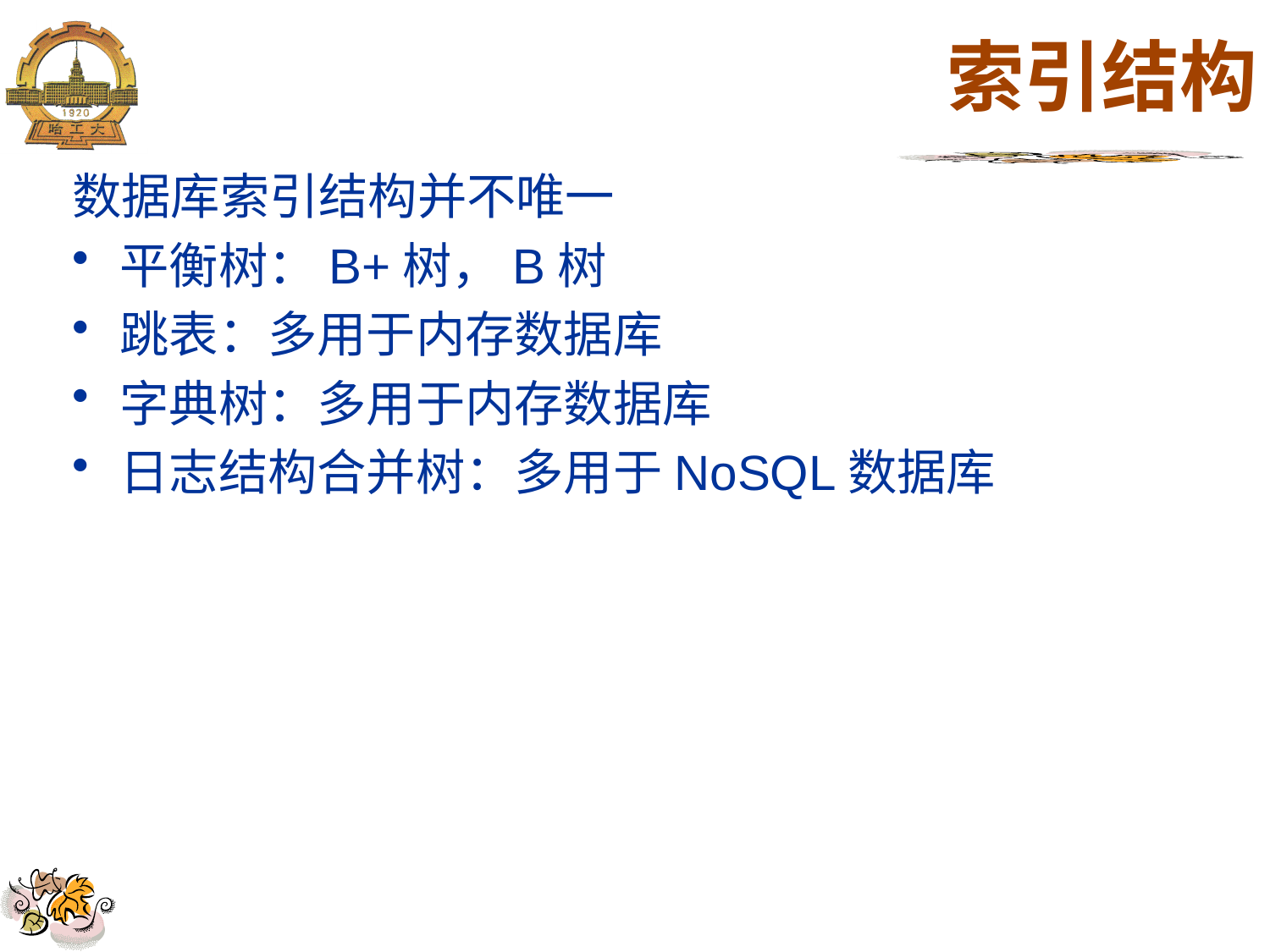

# 索引结构

数据库索引结构并不唯一
平衡树：B+树，B树
跳表：多用于内存数据库
字典树：多用于内存数据库
日志结构合并树：多用于NoSQL数据库